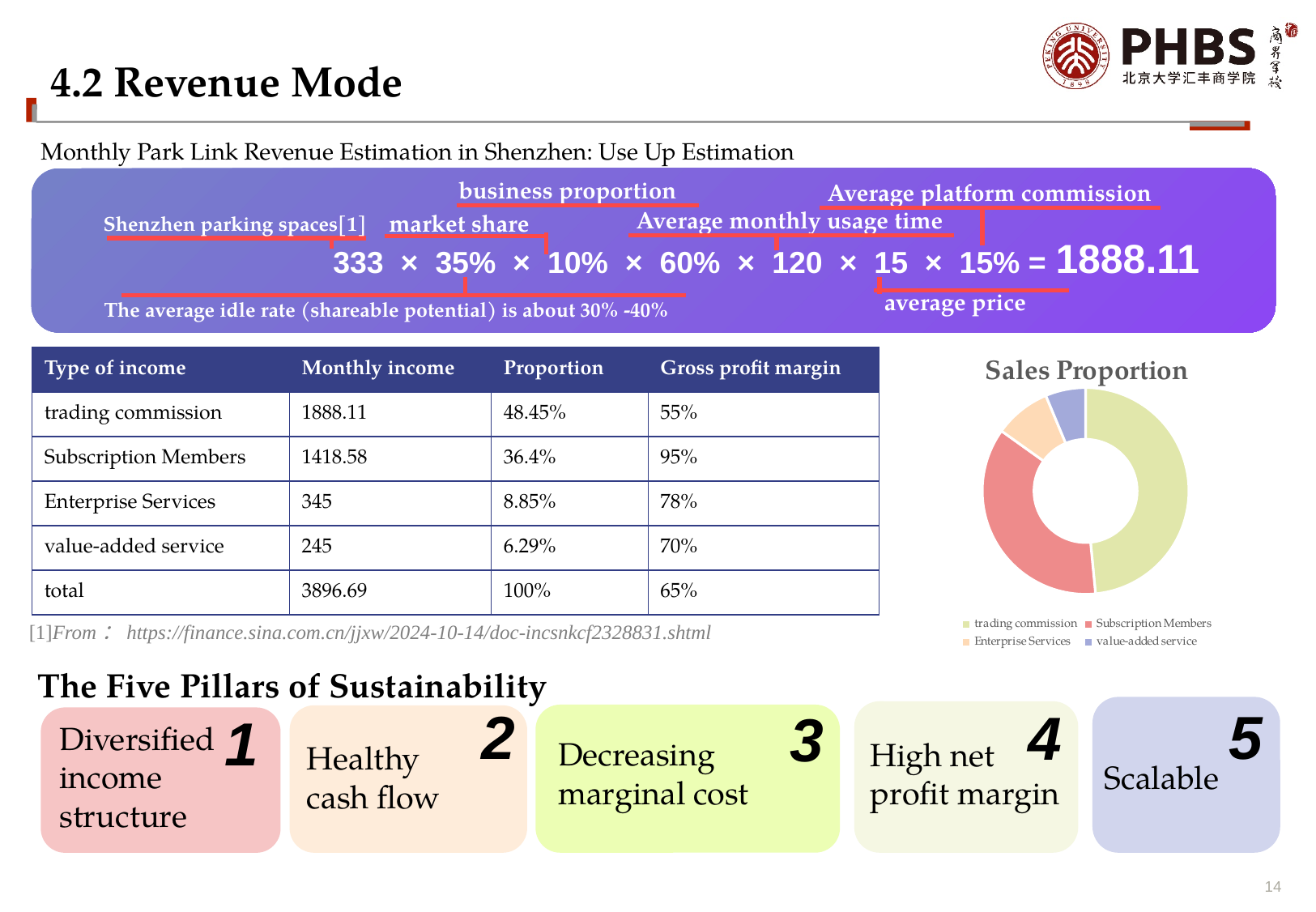

# 4.2 Revenue Mode
Monthly Park Link Revenue Estimation in Shenzhen: Use Up Estimation

business proportion
Average platform commission
Average monthly usage time
market share
Shenzhen parking spaces[1]
333  ×  35%  ×  10%  ×  60%  ×  120  ×  15  ×  15% = 1888.11
average price
The average idle rate (shareable potential) is about 30% -40%

### Chart: Sales Proportion

| Category | 销售额 |
|---|---|
| trading commission | 0.4845 |
| Subscription Members | 0.364 |
| Enterprise Services | 0.0885 |
| value-added service | 0.0629 |
| Type of income | Monthly income | Proportion | Gross profit margin |
| --- | --- | --- | --- |
| trading commission | 1888.11 | 48.45% | 55% |
| Subscription Members | 1418.58 | 36.4% | 95% |
| Enterprise Services | 345 | 8.85% | 78% |
| value-added service | 245 | 6.29% | 70% |
| total | 3896.69 | 100% | 65% |
[1]From：https://finance.sina.com.cn/jjxw/2024-10-14/doc-incsnkcf2328831.shtml
The Five Pillars of Sustainability

5
2

4
3
Diversified income structure
1
Decreasing marginal cost
High net profit margin
Healthy
cash flow
Scalable